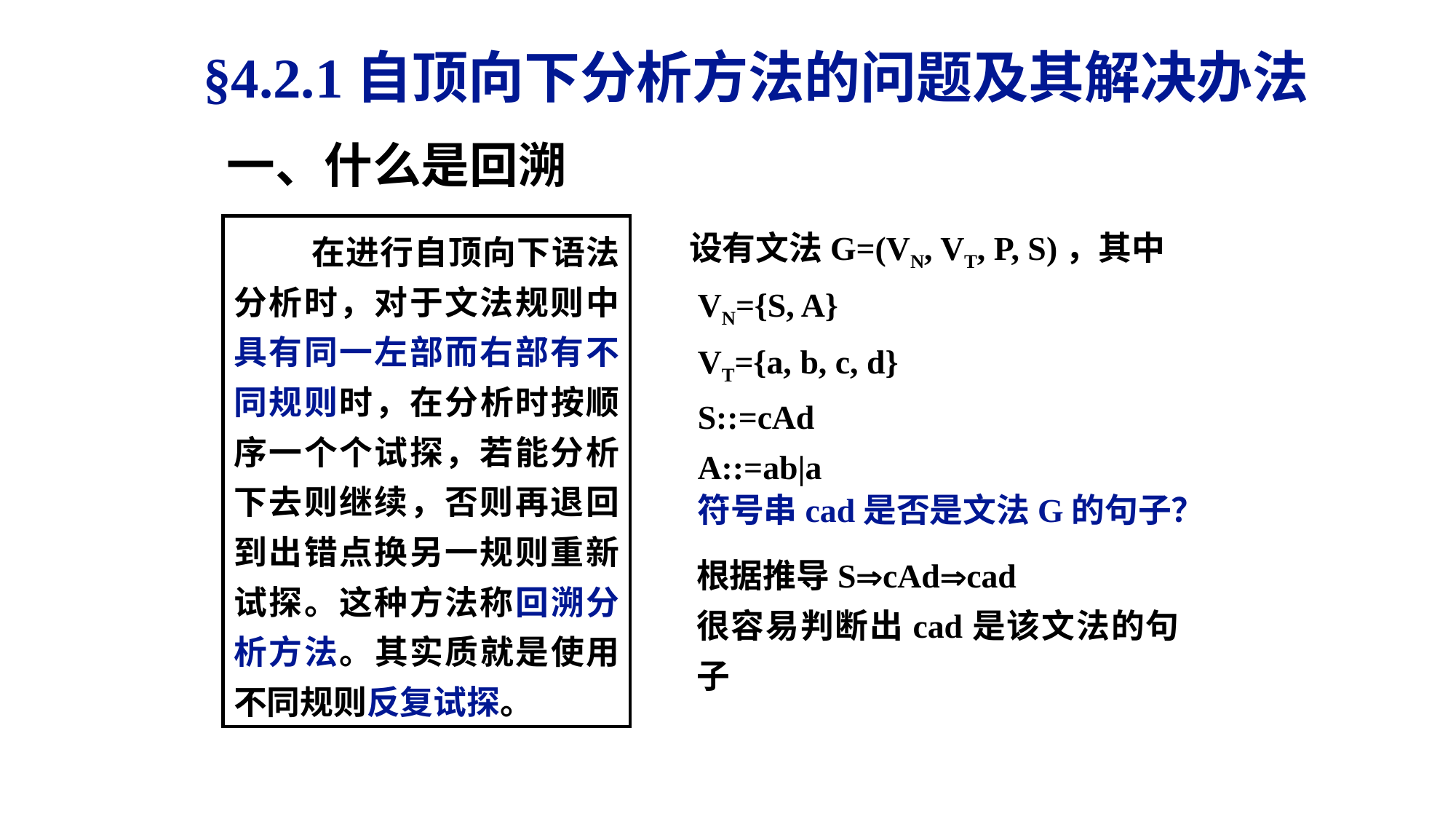

§4.2.1自顶向下分析方法的问题及其解决办法
一、什么是回溯
设有文法G=(VN, VT, P, S)，其中
 VN={S, A}
 VT={a, b, c, d}
 S::=cAd
 A::=ab|a
        在进行自顶向下语法分析时，对于文法规则中具有同一左部而右部有不同规则时，在分析时按顺序一个个试探，若能分析下去则继续，否则再退回到出错点换另一规则重新试探。这种方法称回溯分析方法。其实质就是使用不同规则反复试探。
符号串cad是否是文法G的句子？
根据推导S⇒cAd⇒cad
很容易判断出cad是该文法的句子